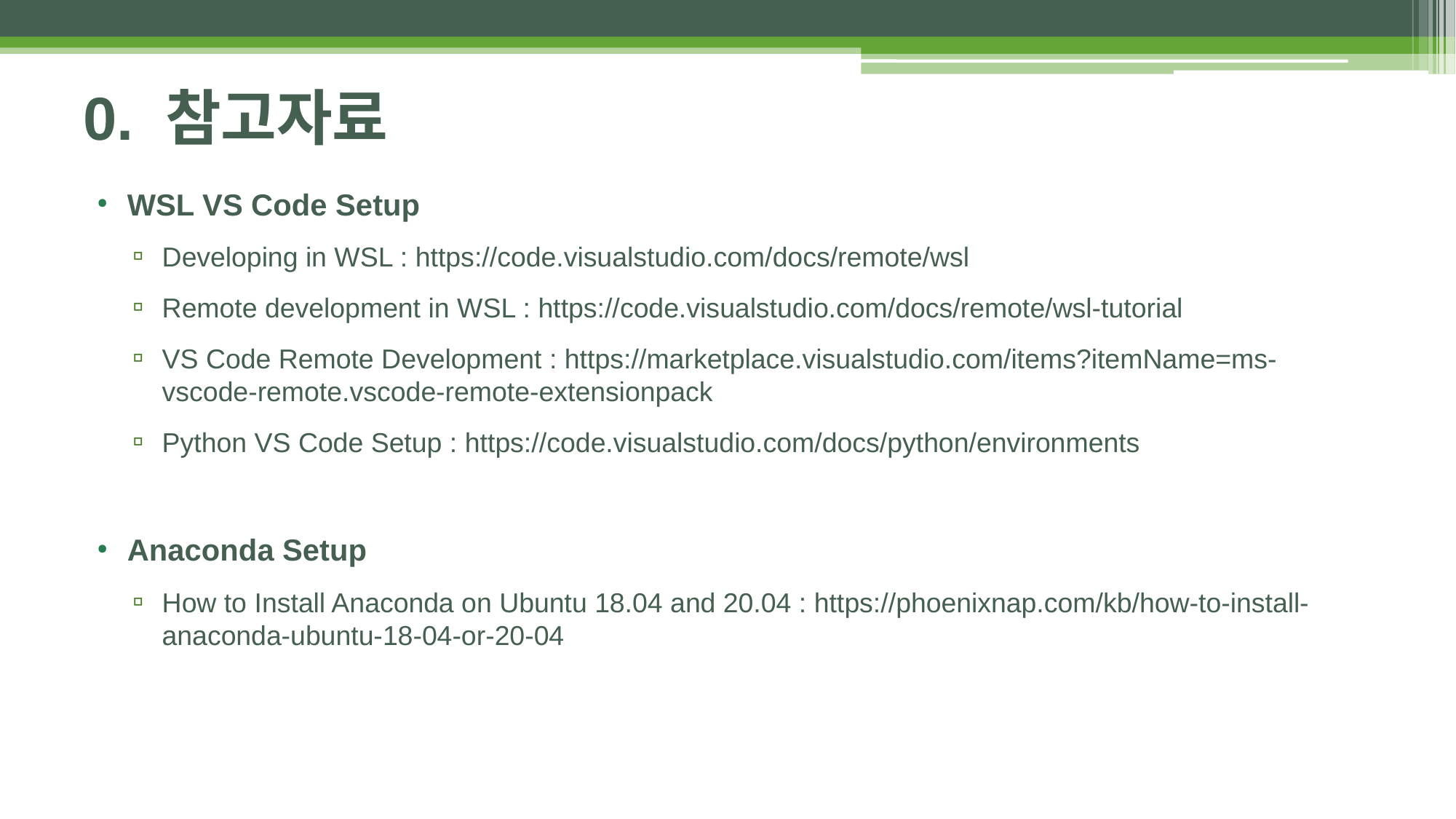

# 0. 참고자료
WSL VS Code Setup
Developing in WSL : https://code.visualstudio.com/docs/remote/wsl
Remote development in WSL : https://code.visualstudio.com/docs/remote/wsl-tutorial
VS Code Remote Development : https://marketplace.visualstudio.com/items?itemName=ms-vscode-remote.vscode-remote-extensionpack
Python VS Code Setup : https://code.visualstudio.com/docs/python/environments

Anaconda Setup
How to Install Anaconda on Ubuntu 18.04 and 20.04 : https://phoenixnap.com/kb/how-to-install-anaconda-ubuntu-18-04-or-20-04